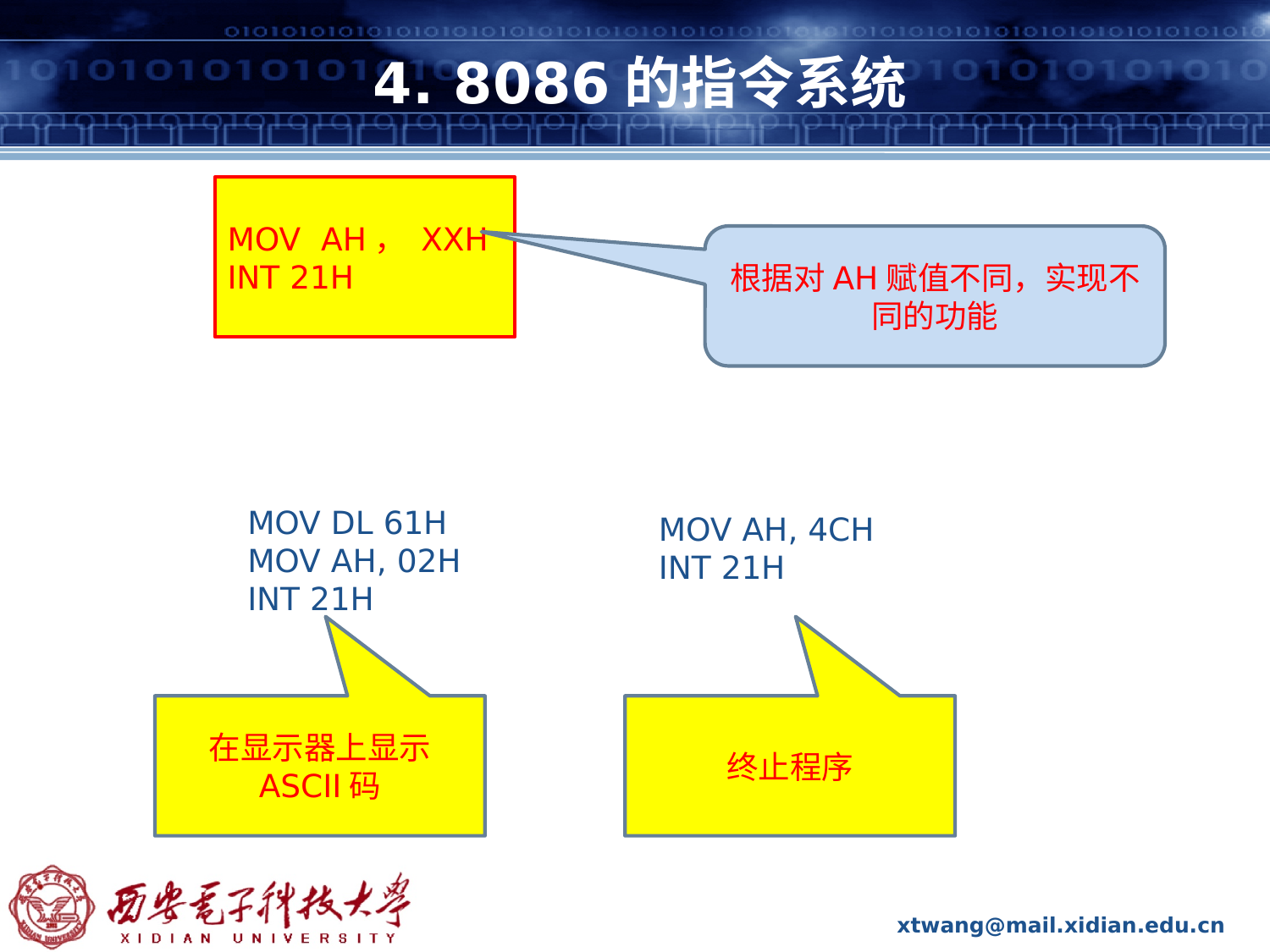

# 4. 8086的指令系统
MOV  AH， XXH
INT 21H
根据对AH赋值不同，实现不同的功能
MOV DL 61H
MOV AH, 02H
INT 21H
MOV AH, 4CH
INT 21H
在显示器上显示
ASCII码
终止程序